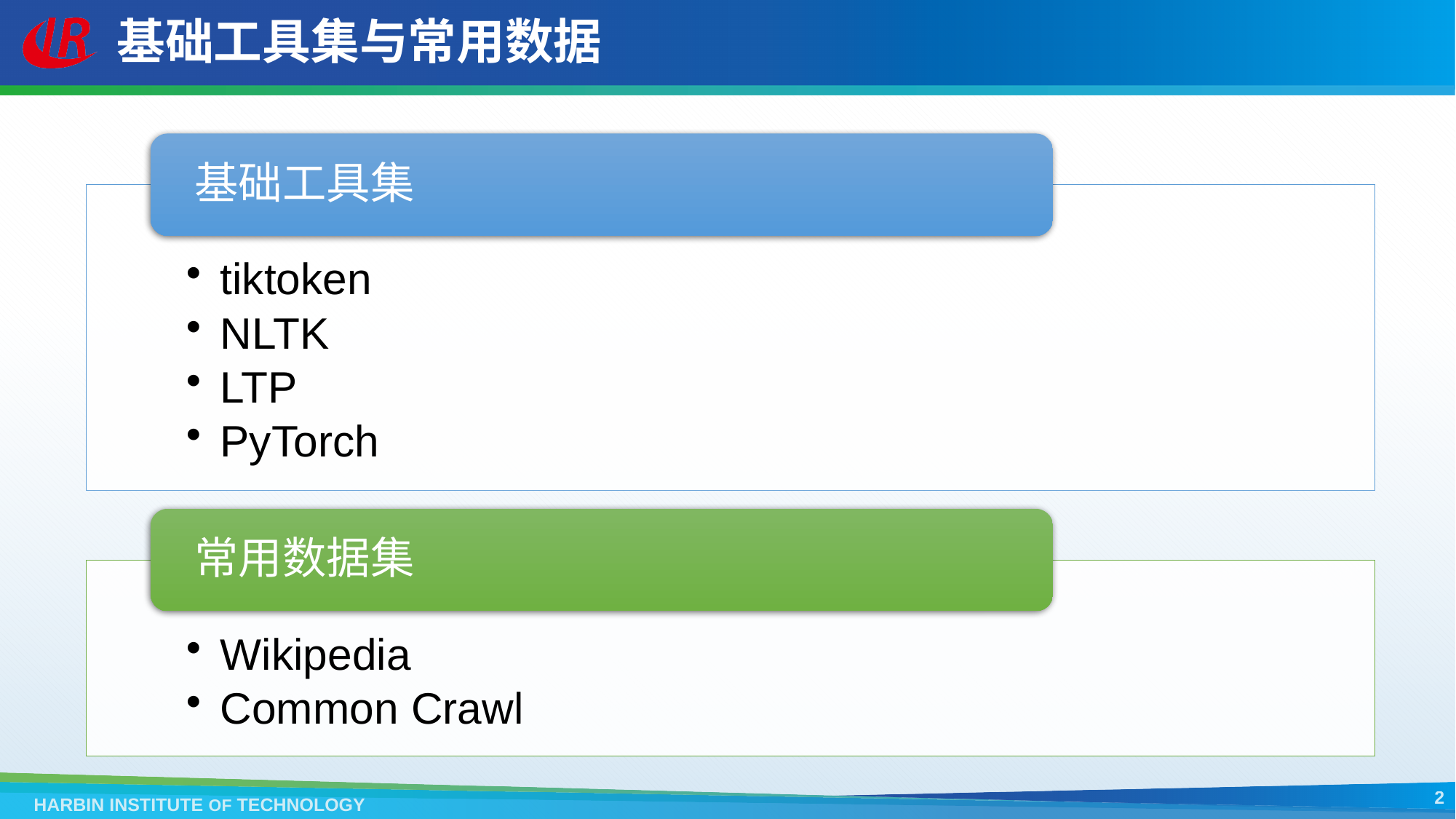

# 基础工具集与常用数据
tiktoken
NLTK
LTP
PyTorch
基础工具集
Wikipedia
Common Crawl
常用数据集
2
HARBIN INSTITUTE OF TECHNOLOGY